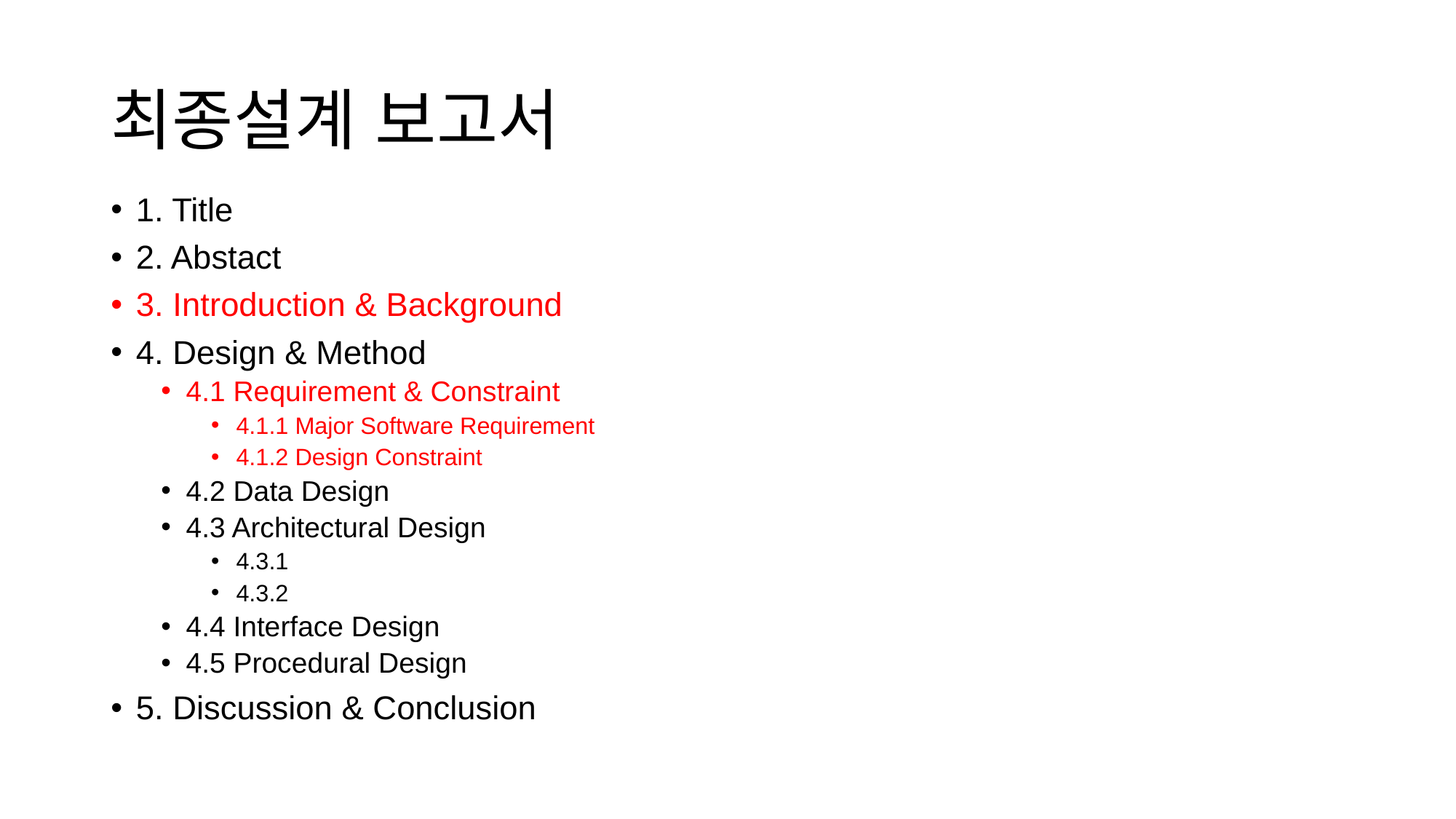

# 최종설계 보고서
1. Title
2. Abstact
3. Introduction & Background
4. Design & Method
4.1 Requirement & Constraint
4.1.1 Major Software Requirement
4.1.2 Design Constraint
4.2 Data Design
4.3 Architectural Design
4.3.1
4.3.2
4.4 Interface Design
4.5 Procedural Design
5. Discussion & Conclusion